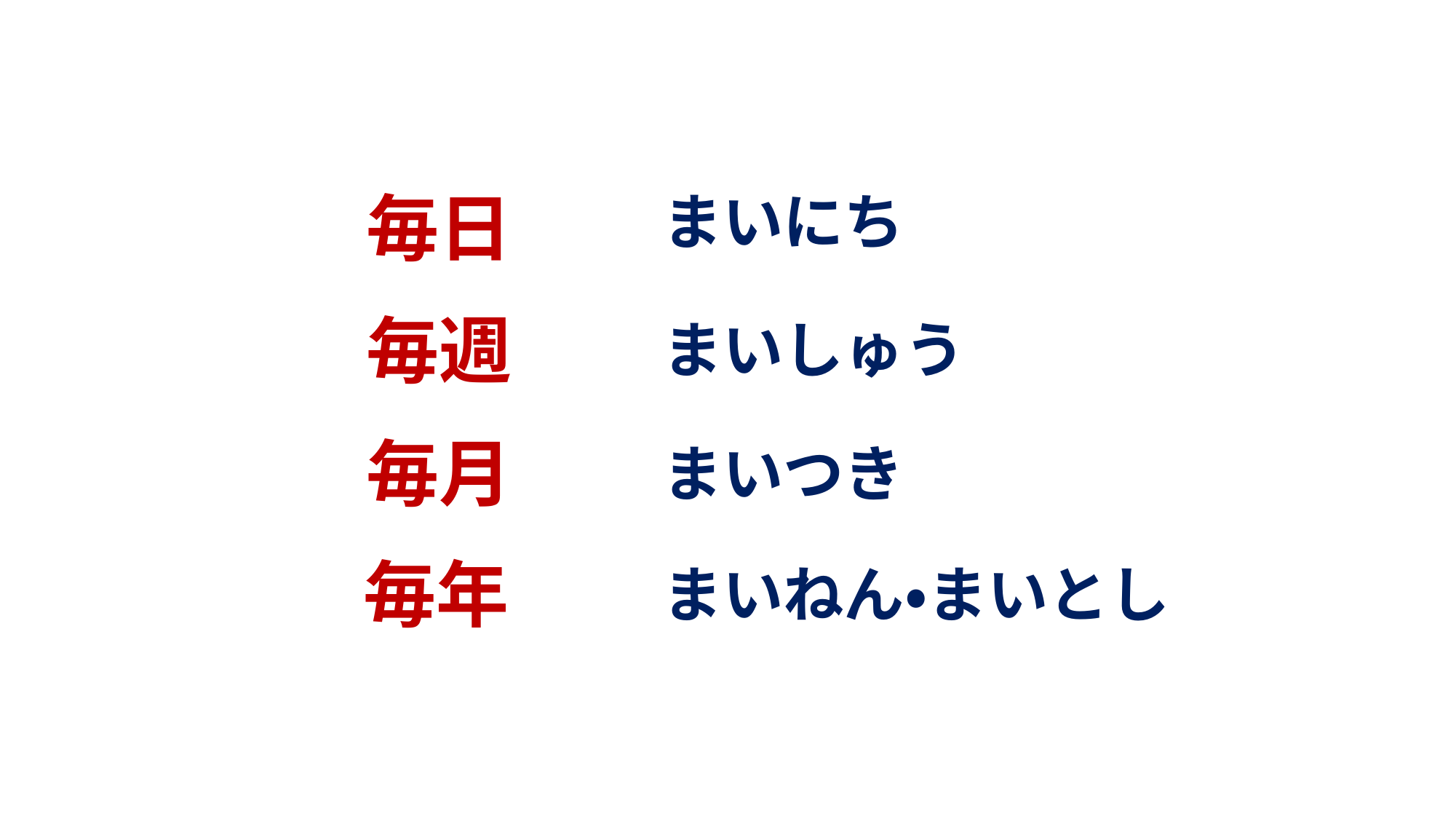

毎日
まいにち
毎週
まいしゅう
毎月
まいつき
毎年
まいねん・まいとし